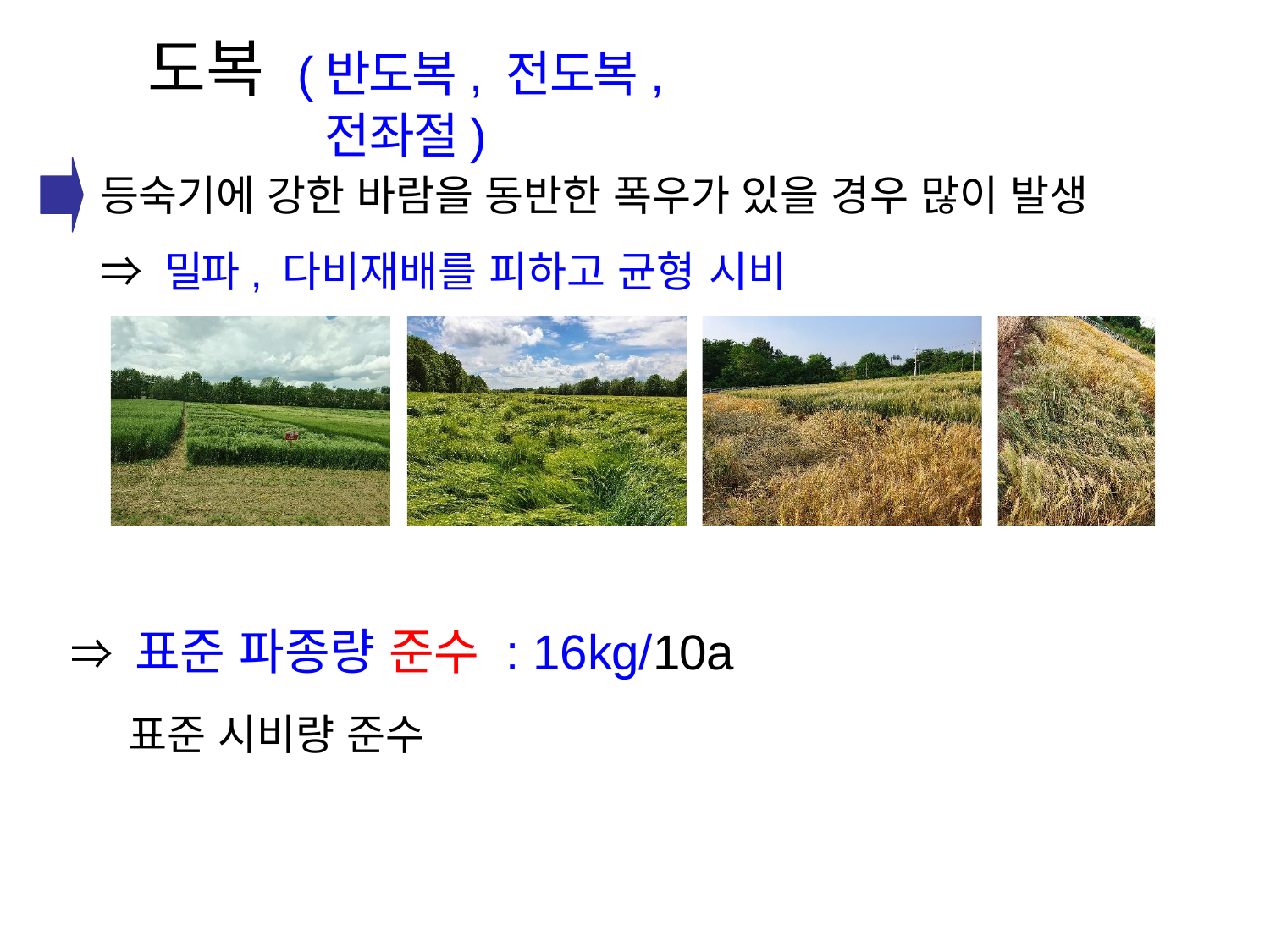

# 도복 (반도복, 전도복, 전좌절)
등숙기에 강한 바람을 동반한 폭우가 있을 경우 많이 발생
⇒ 밀파, 다비재배를 피하고 균형 시비

⇒ 표준 파종량 준수 : 16kg/10a
    표준 시비량 준수